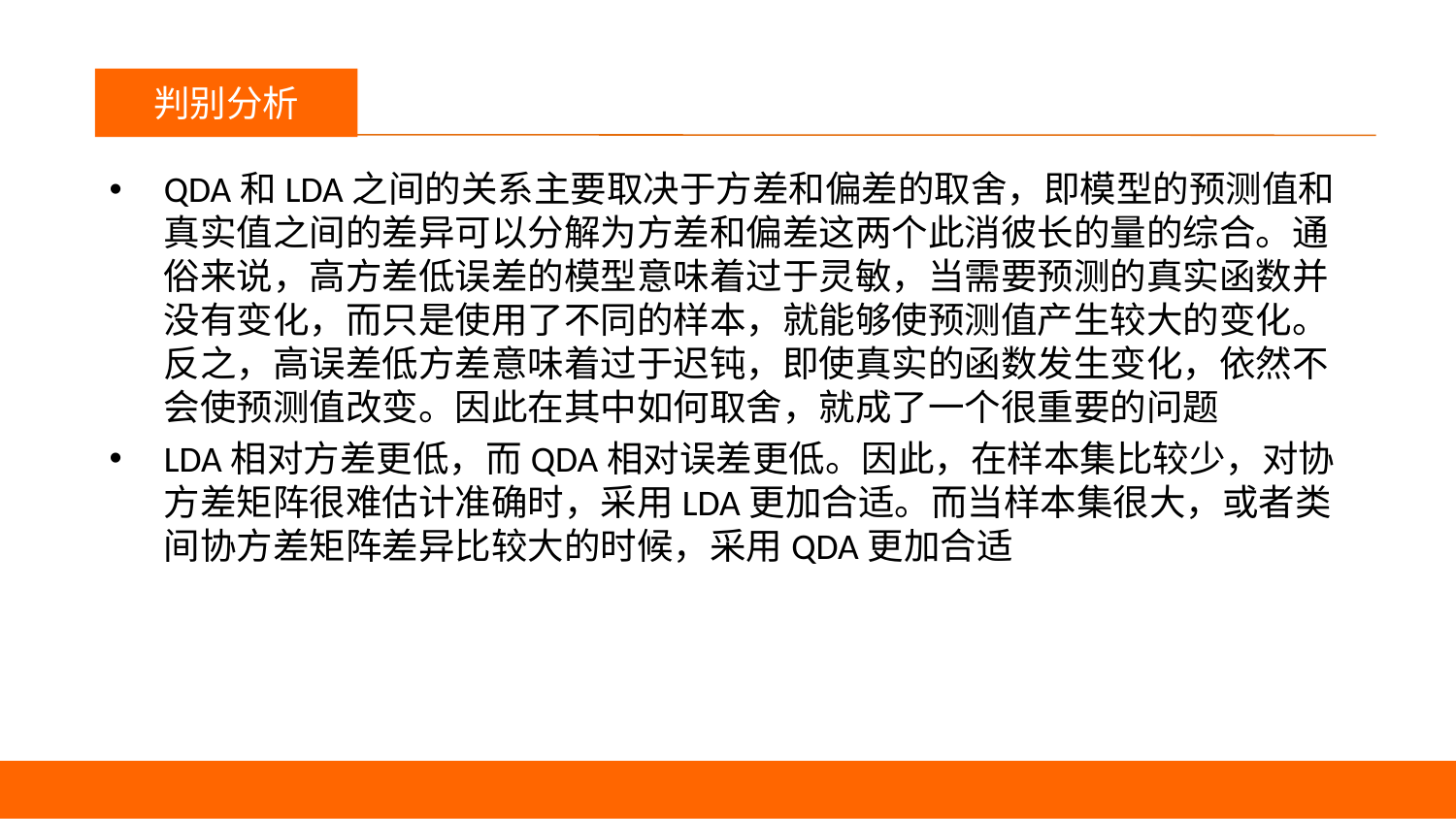

议程
判别分析

QDA和LDA之间的关系主要取决于方差和偏差的取舍，即模型的预测值和真实值之间的差异可以分解为方差和偏差这两个此消彼长的量的综合。通俗来说，高方差低误差的模型意味着过于灵敏，当需要预测的真实函数并没有变化，而只是使用了不同的样本，就能够使预测值产生较大的变化。反之，高误差低方差意味着过于迟钝，即使真实的函数发生变化，依然不会使预测值改变。因此在其中如何取舍，就成了一个很重要的问题
LDA相对方差更低，而QDA相对误差更低。因此，在样本集比较少，对协方差矩阵很难估计准确时，采用LDA更加合适。而当样本集很大，或者类间协方差矩阵差异比较大的时候，采用QDA更加合适